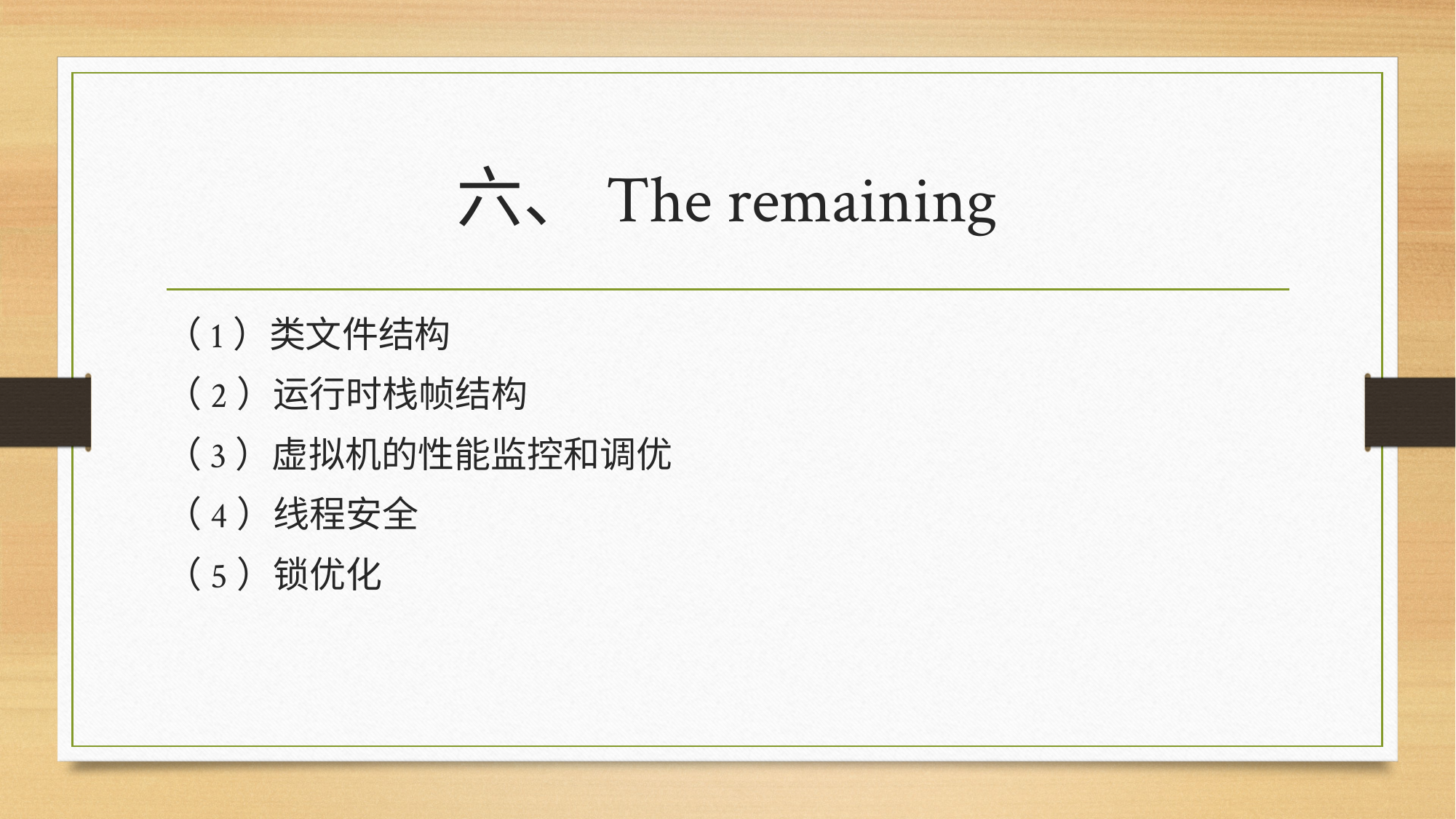

# 六、The remaining
（1）类文件结构
（2）运行时栈帧结构
（3）虚拟机的性能监控和调优
（4）线程安全
（5）锁优化